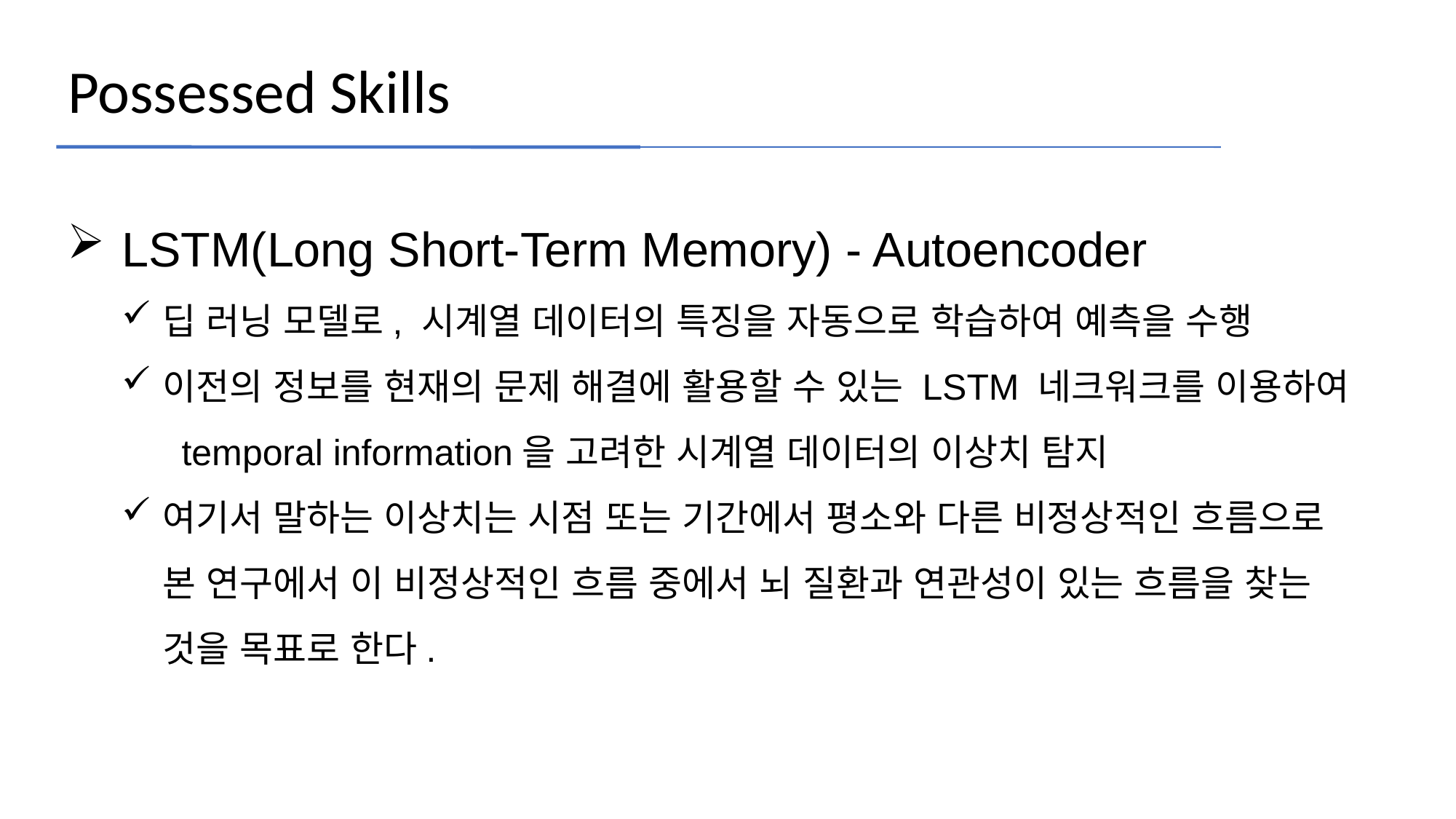

Possessed Skills
LSTM(Long Short-Term Memory) - Autoencoder
딥 러닝 모델로, 시계열 데이터의 특징을 자동으로 학습하여 예측을 수행
이전의 정보를 현재의 문제 해결에 활용할 수 있는 LSTM 네크워크를 이용하여 temporal information을 고려한 시계열 데이터의 이상치 탐지
여기서 말하는 이상치는 시점 또는 기간에서 평소와 다른 비정상적인 흐름으로 본 연구에서 이 비정상적인 흐름 중에서 뇌 질환과 연관성이 있는 흐름을 찾는 것을 목표로 한다.